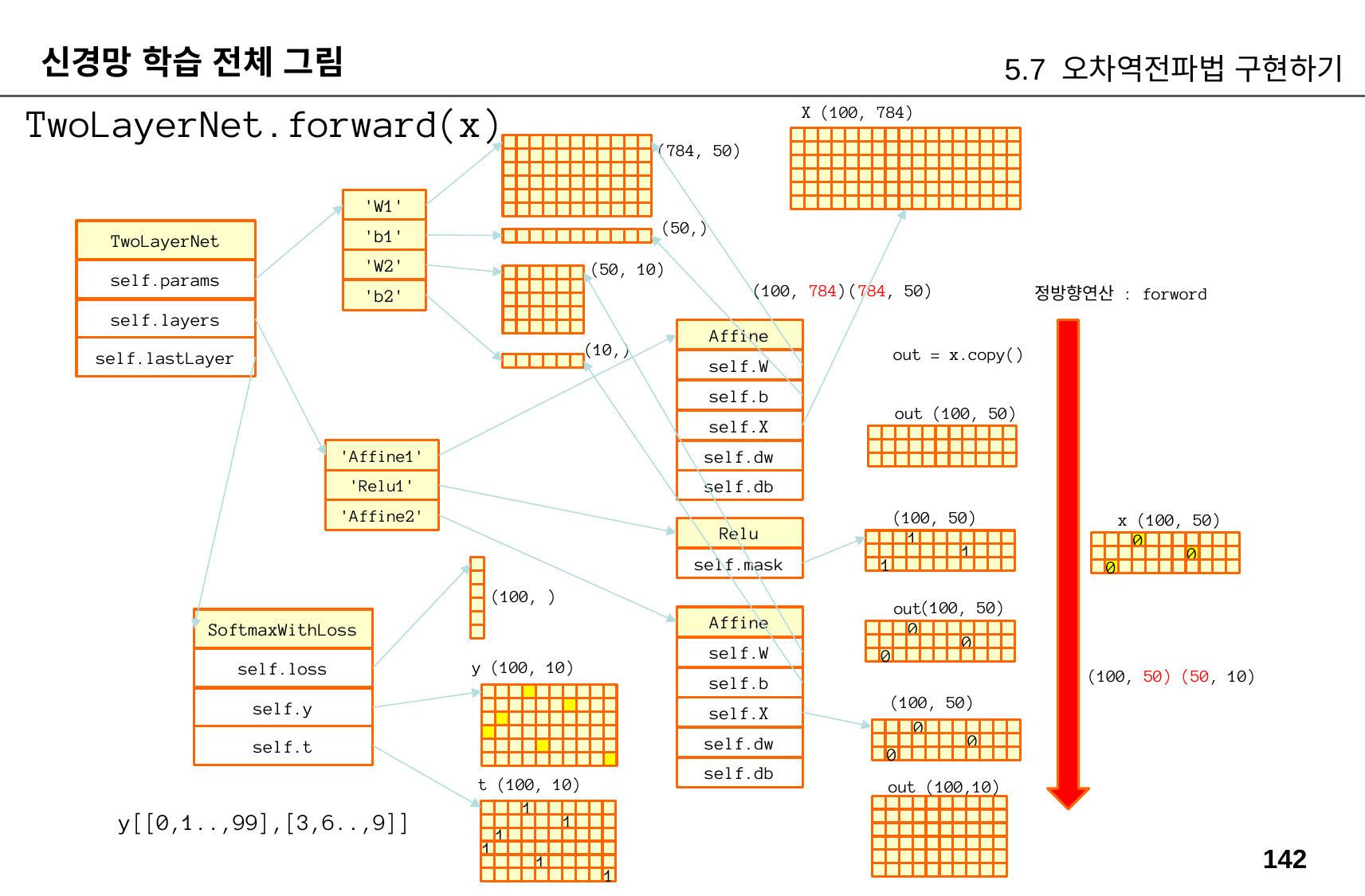

신경망 학습 전체 그림
5.7 오차역전파법 구현하기
TwoLayerNet.forward(x)
X (100, 784)

(784, 50)

'W1'
(50,)
'b1'
TwoLayerNet

'W2'
(50, 10)
self.params

(100, 784)
(784, 50)
정방향연산 : forword
'b2'
self.layers
Affine

(10,)
out = x.copy()
self.lastLayer
self.W

self.b
out (100, 50)
self.X

'Affine1'
self.dw
'Relu1'
self.db
'Affine2'
(100, 50)
x (100, 50)
Relu

1

1

1

0

0

self.mask

0

(100, )
(100, 50)
out
Affine
SoftmaxWithLoss

0

0

0

self.W
self.loss
y (100, 10)
(100, 50) (50, 10)

self.b

(100, 50)
self.y
self.X

0

0

0

self.t
self.dw

self.db
t (100, 10)
out (100,10)

1

1

1

1

1

1
y[[0,1..,99],[3,6..,9]]